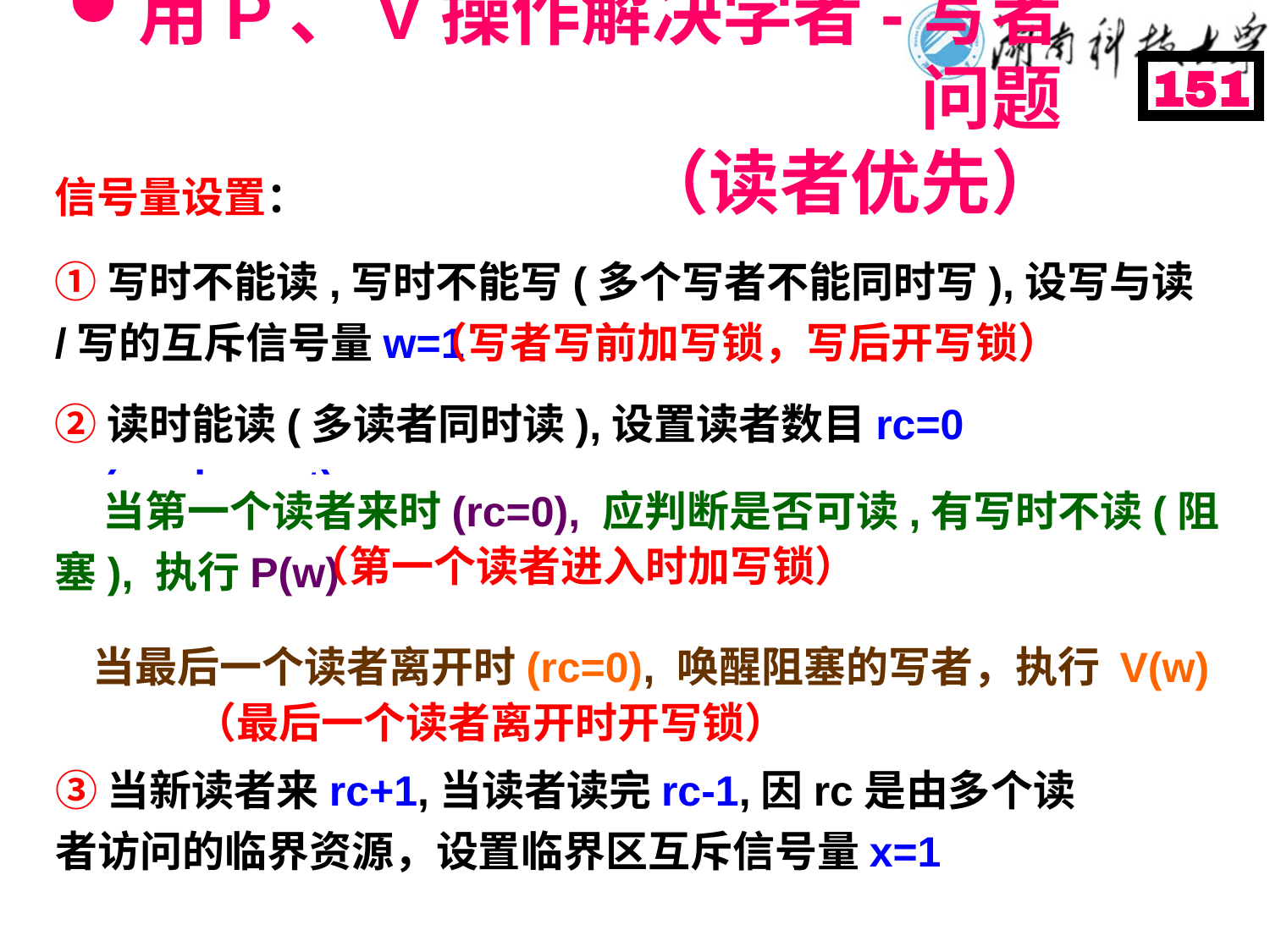

用P、V操作解决学者-写者问题
（读者优先）
151
信号量设置：
①写时不能读,写时不能写(多个写者不能同时写),设写与读/写的互斥信号量w=1
 （写者写前加写锁，写后开写锁）
②读时能读(多读者同时读),设置读者数目rc=0 (readcount)
    当第一个读者来时(rc=0), 应判断是否可读,有写时不读(阻塞), 执行P(w)
（第一个读者进入时加写锁）
    当最后一个读者离开时(rc=0), 唤醒阻塞的写者，执行 V(w)
 （最后一个读者离开时开写锁）
③当新读者来rc+1,当读者读完rc-1,因rc是由多个读者访问的临界资源，设置临界区互斥信号量x=1